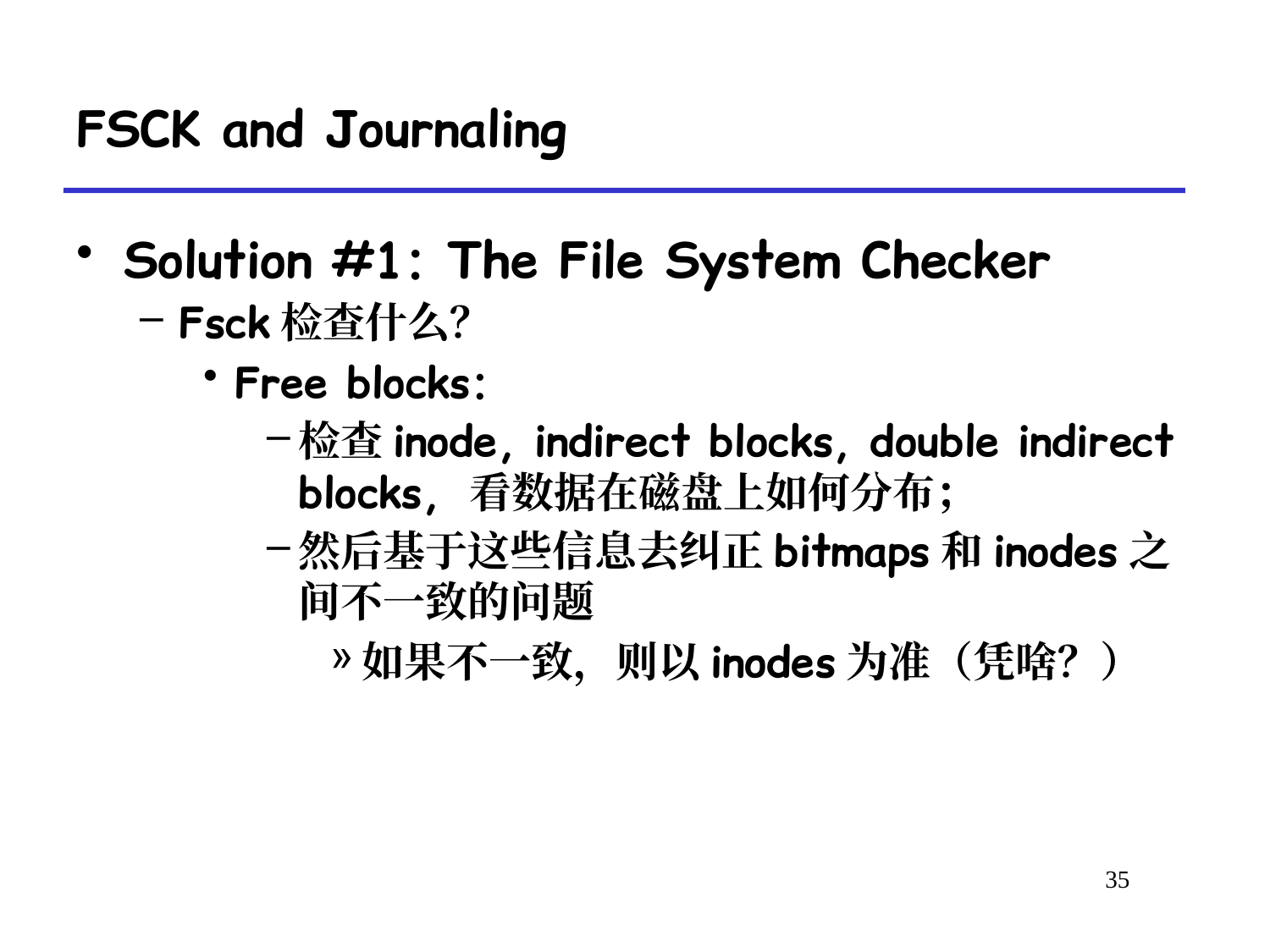

# FSCK and Journaling
Solution #1: The File System Checker
Fsck检查什么？
Free blocks:
检查inode, indirect blocks, double indirect blocks, 看数据在磁盘上如何分布；
然后基于这些信息去纠正bitmaps和inodes之间不一致的问题
如果不一致，则以inodes为准（凭啥？）
35